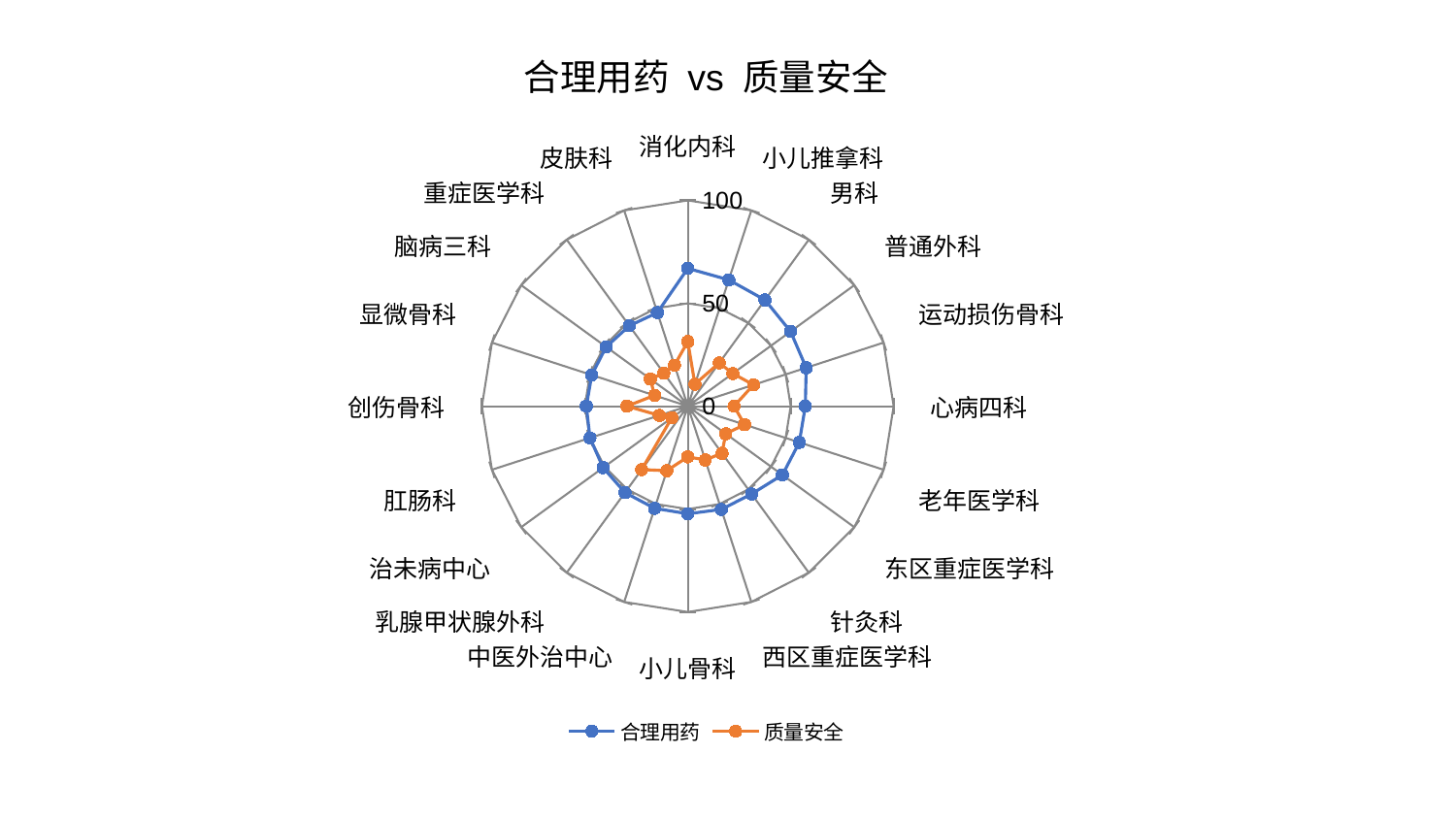

### Chart: 合理用药 vs 质量安全

| Category | 合理用药 | 质量安全 |
|---|---|---|
| 消化内科 | 66.96464749154566 | 31.41207993338537 |
| 小儿推拿科 | 64.5293849848114 | 11.239034364305981 |
| 男科 | 63.81983635637631 | 26.026887842432217 |
| 普通外科 | 61.757006226855474 | 27.039108303710606 |
| 运动损伤骨科 | 60.49275727443726 | 33.602511241815975 |
| 心病四科 | 57.11933871694856 | 22.489707489589687 |
| 老年医学科 | 56.9753612116954 | 29.055625031277135 |
| 东区重症医学科 | 56.82297404016394 | 22.79600562210414 |
| 针灸科 | 52.755737340425924 | 28.317378596028767 |
| 西区重症医学科 | 52.74312154509345 | 27.47159593514878 |
| 小儿骨科 | 52.28618884864217 | 24.621703125280817 |
| 中医外治中心 | 52.18829422770733 | 32.98602396671741 |
| 乳腺甲状腺外科 | 51.90041045863434 | 38.08709583033759 |
| 治未病中心 | 50.851479275354336 | 9.595735419264978 |
| 肛肠科 | 49.967306231092586 | 14.549544866399476 |
| 创伤骨科 | 49.27519711845432 | 29.54497527114499 |
| 显微骨科 | 49.05842766094619 | 16.958346566054765 |
| 脑病三科 | 49.00393589368499 | 22.47263793173928 |
| 重症医学科 | 48.28817610676066 | 19.798227623171897 |
| 皮肤科 | 47.828581114068086 | 20.94833175006622 |
49